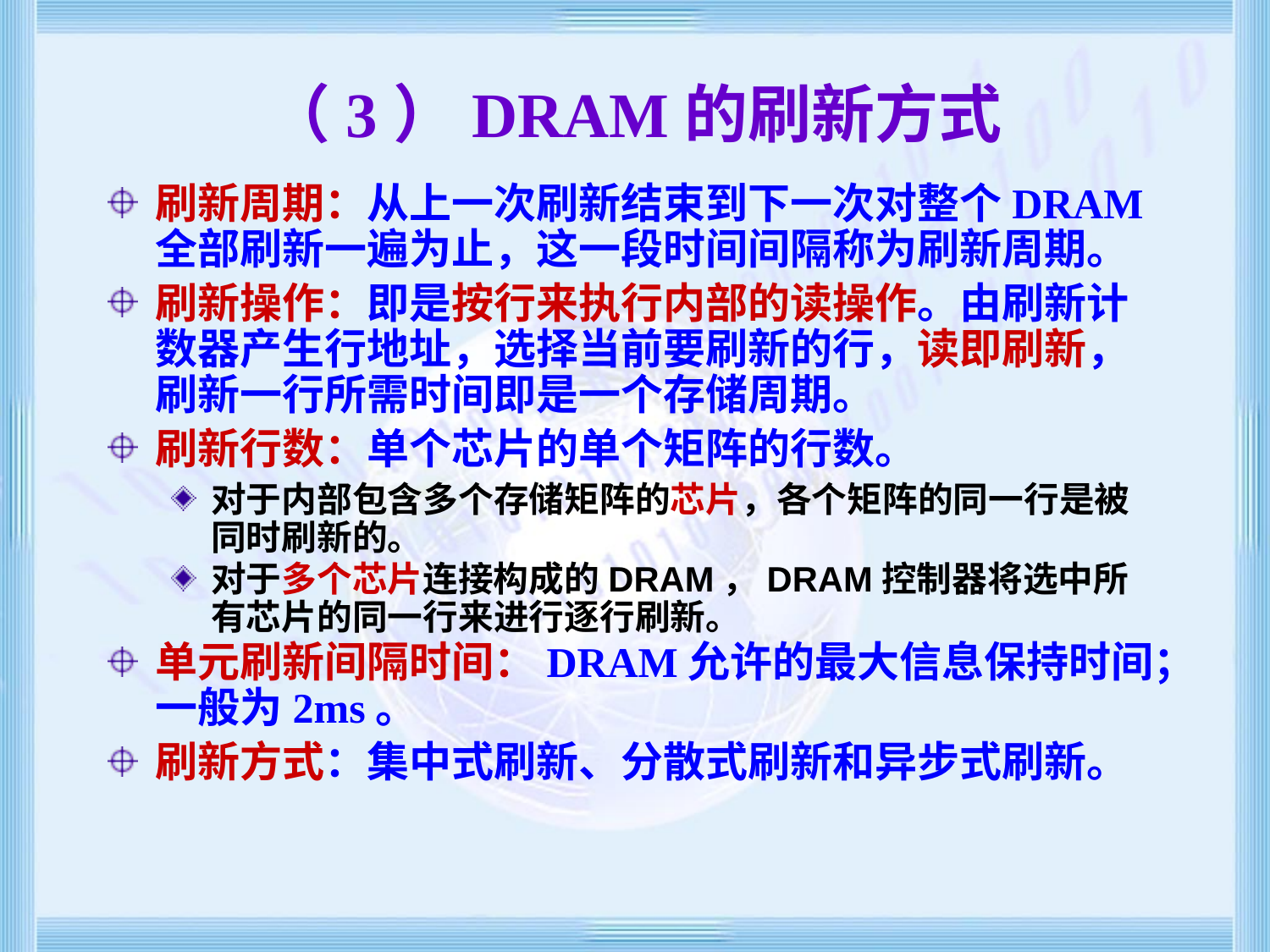

# （3）DRAM的刷新方式
刷新周期：从上一次刷新结束到下一次对整个DRAM全部刷新一遍为止，这一段时间间隔称为刷新周期。
刷新操作：即是按行来执行内部的读操作。由刷新计数器产生行地址，选择当前要刷新的行，读即刷新，刷新一行所需时间即是一个存储周期。
刷新行数：单个芯片的单个矩阵的行数。
对于内部包含多个存储矩阵的芯片，各个矩阵的同一行是被同时刷新的。
对于多个芯片连接构成的DRAM，DRAM控制器将选中所有芯片的同一行来进行逐行刷新。
单元刷新间隔时间：DRAM允许的最大信息保持时间；一般为2ms。
刷新方式：集中式刷新、分散式刷新和异步式刷新。

50